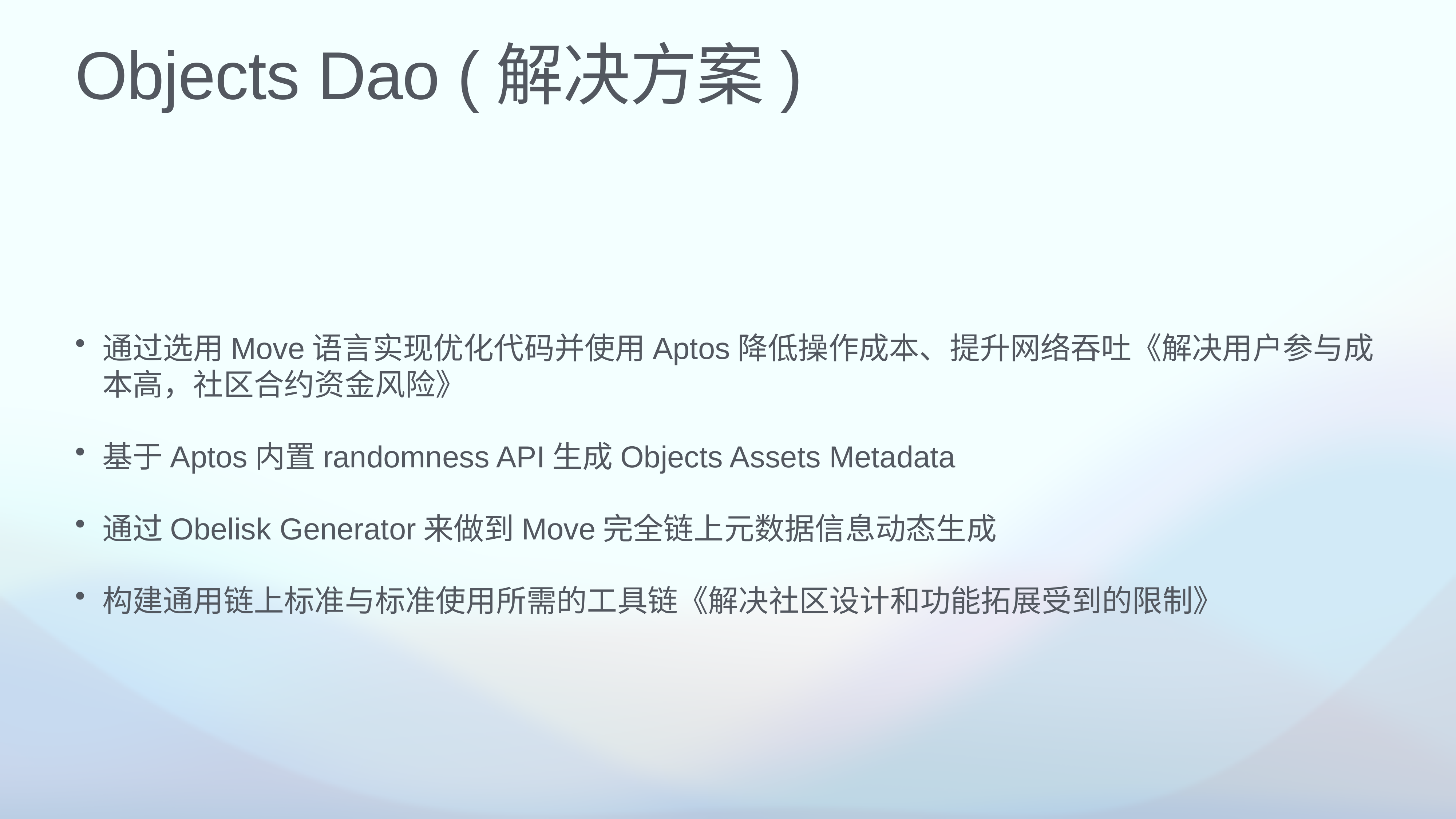

# Objects Dao (解决方案)

通过选用Move语言实现优化代码并使用Aptos降低操作成本、提升网络吞吐《解决用户参与成本高，社区合约资金风险》
基于Aptos内置randomness API生成Objects Assets Metadata
通过Obelisk Generator来做到Move完全链上元数据信息动态生成
构建通用链上标准与标准使用所需的工具链《解决社区设计和功能拓展受到的限制》